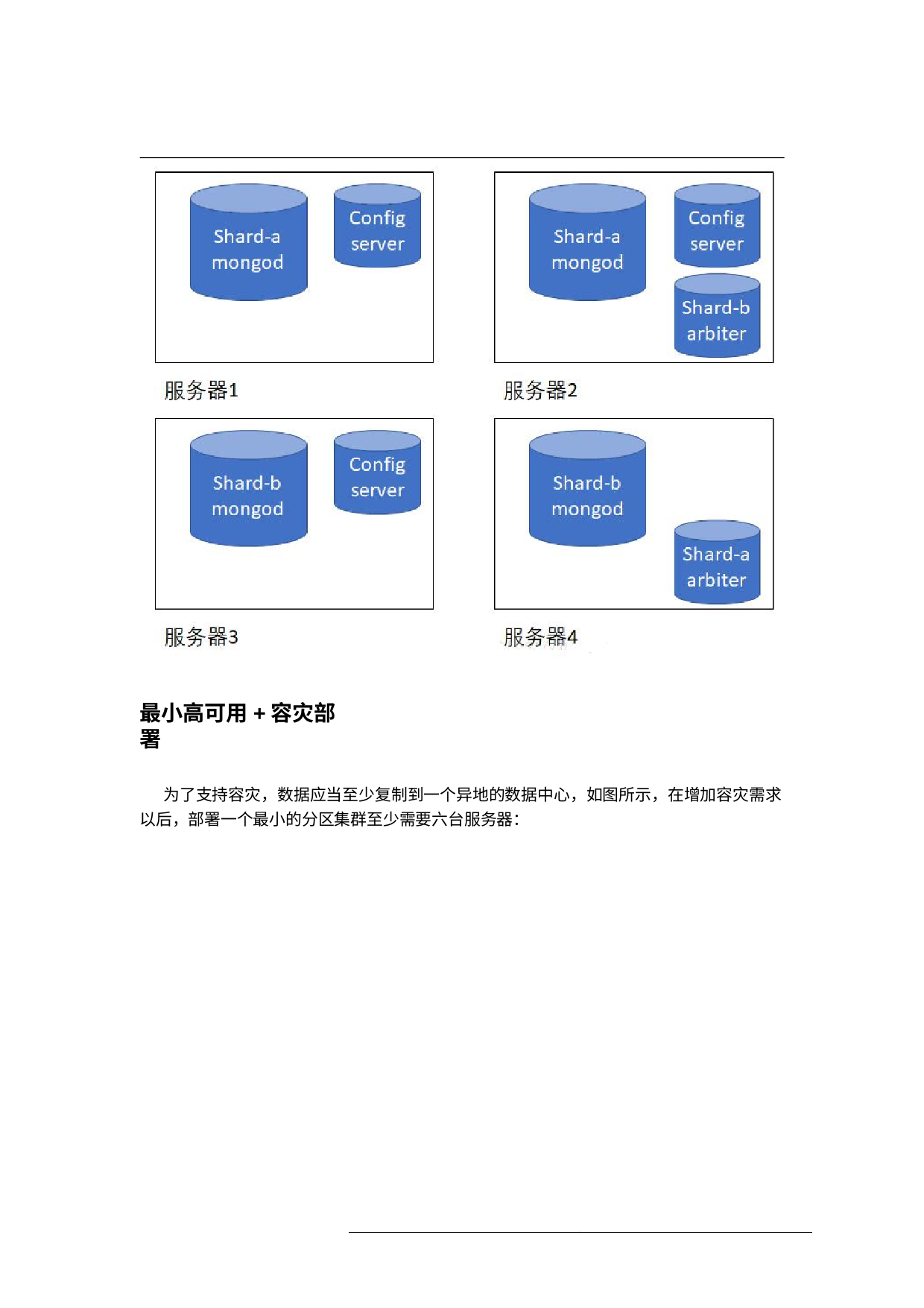

最小高可用+容灾部署
为了支持容灾，数据应当至少复制到一个异地的数据中心，如图所示，在增加容灾需求 以后，部署一个最小的分区集群至少需要六台服务器：